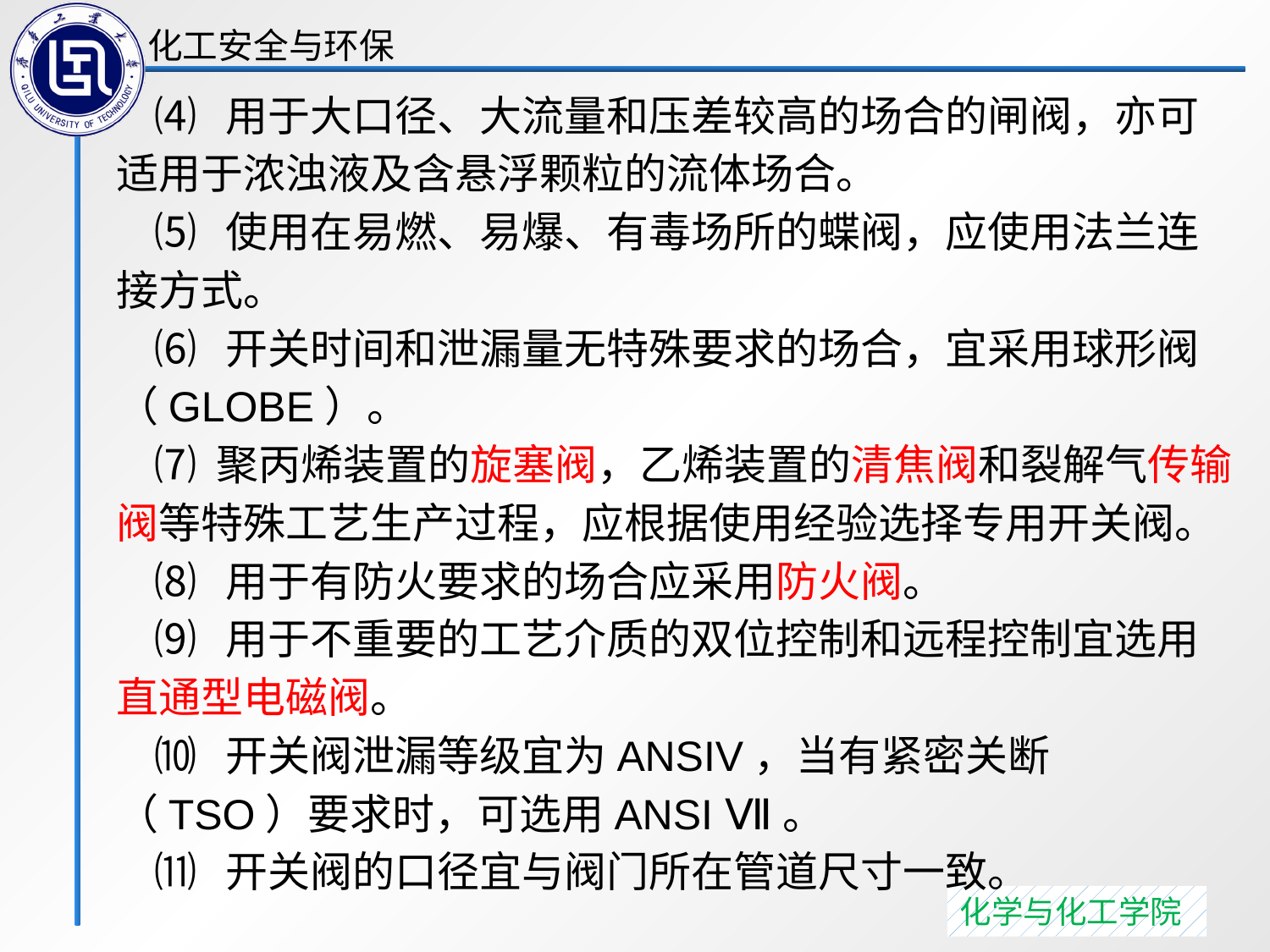

⑷  用于大口径、大流量和压差较高的场合的闸阀，亦可适用于浓浊液及含悬浮颗粒的流体场合。
    ⑸  使用在易燃、易爆、有毒场所的蝶阀，应使用法兰连接方式。
    ⑹  开关时间和泄漏量无特殊要求的场合，宜采用球形阀（GLOBE）。
    ⑺ 聚丙烯装置的旋塞阀，乙烯装置的清焦阀和裂解气传输阀等特殊工艺生产过程，应根据使用经验选择专用开关阀。
    ⑻  用于有防火要求的场合应采用防火阀。
    ⑼  用于不重要的工艺介质的双位控制和远程控制宜选用直通型电磁阀。
    ⑽  开关阀泄漏等级宜为ANSIV，当有紧密关断（TSO）要求时，可选用ANSI Ⅶ。
    ⑾  开关阀的口径宜与阀门所在管道尺寸一致。